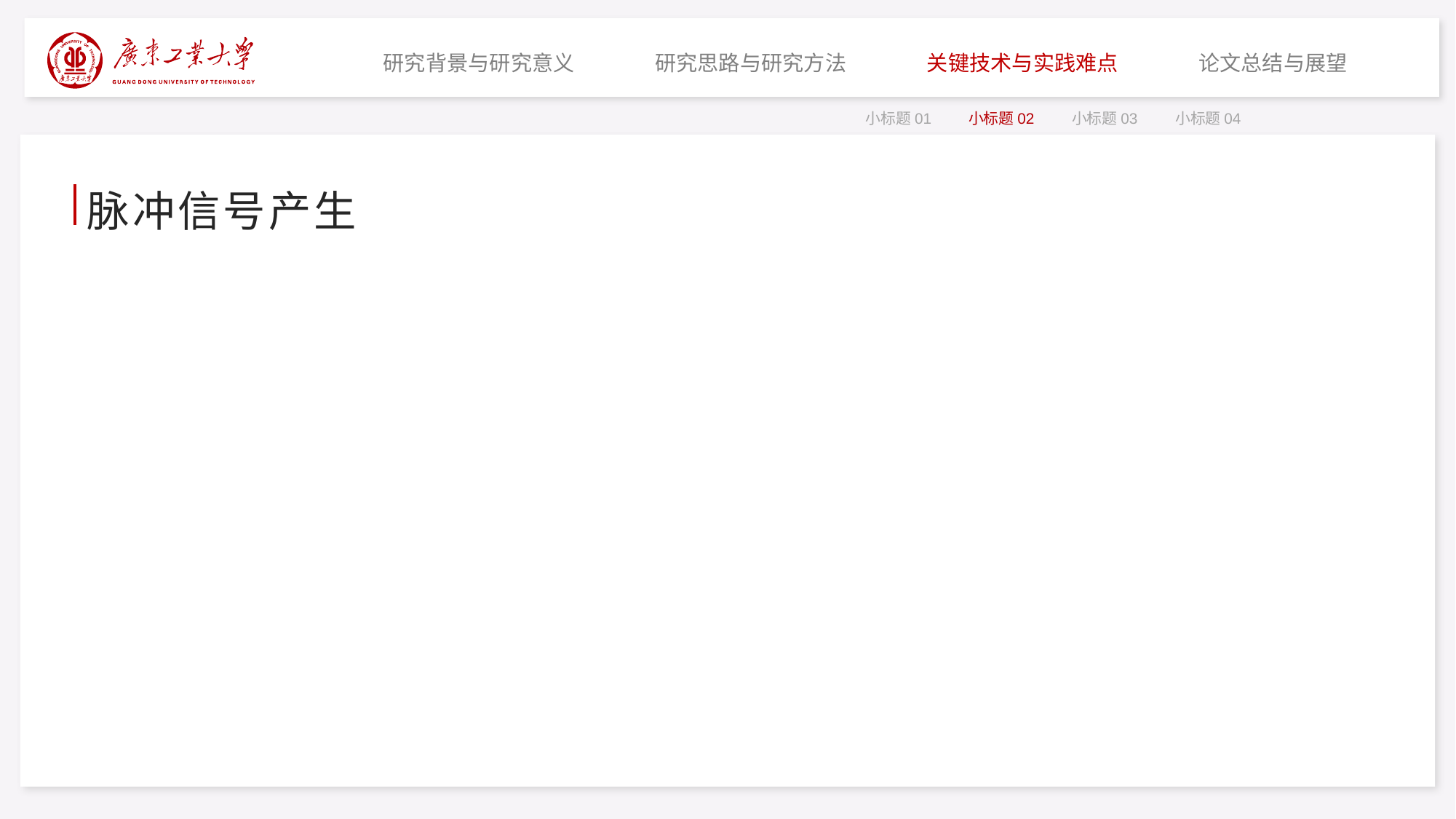

研究背景与研究意义
研究思路与研究方法
关键技术与实践难点
论文总结与展望
小标题01
小标题02
小标题03
小标题04
脉冲信号产生